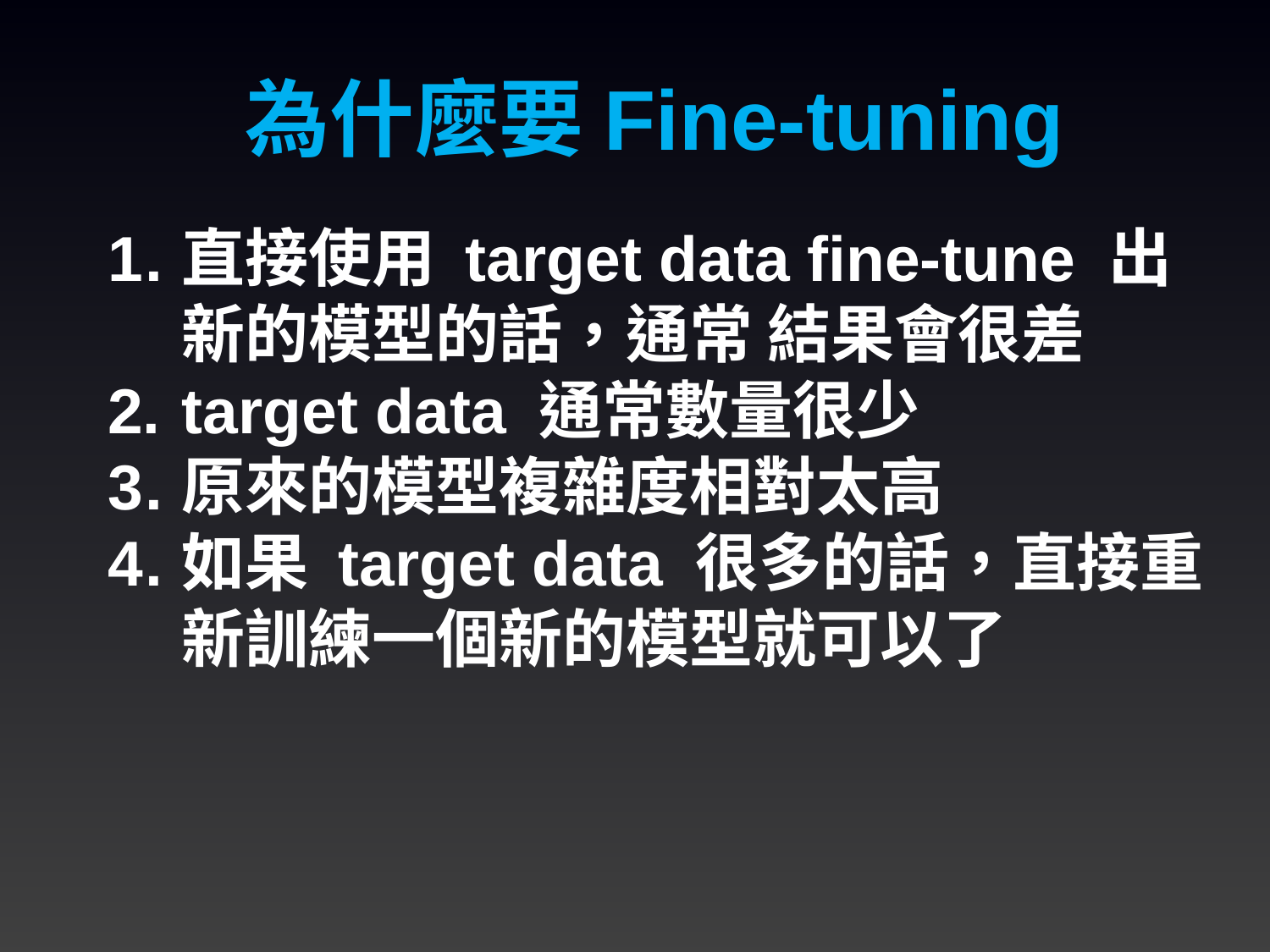

為什麼要Fine-tuning
直接使用 target data fine-tune 出新的模型的話，通常 結果會很差
target data 通常數量很少
原來的模型複雜度相對太高
如果 target data 很多的話，直接重新訓練一個新的模型就可以了